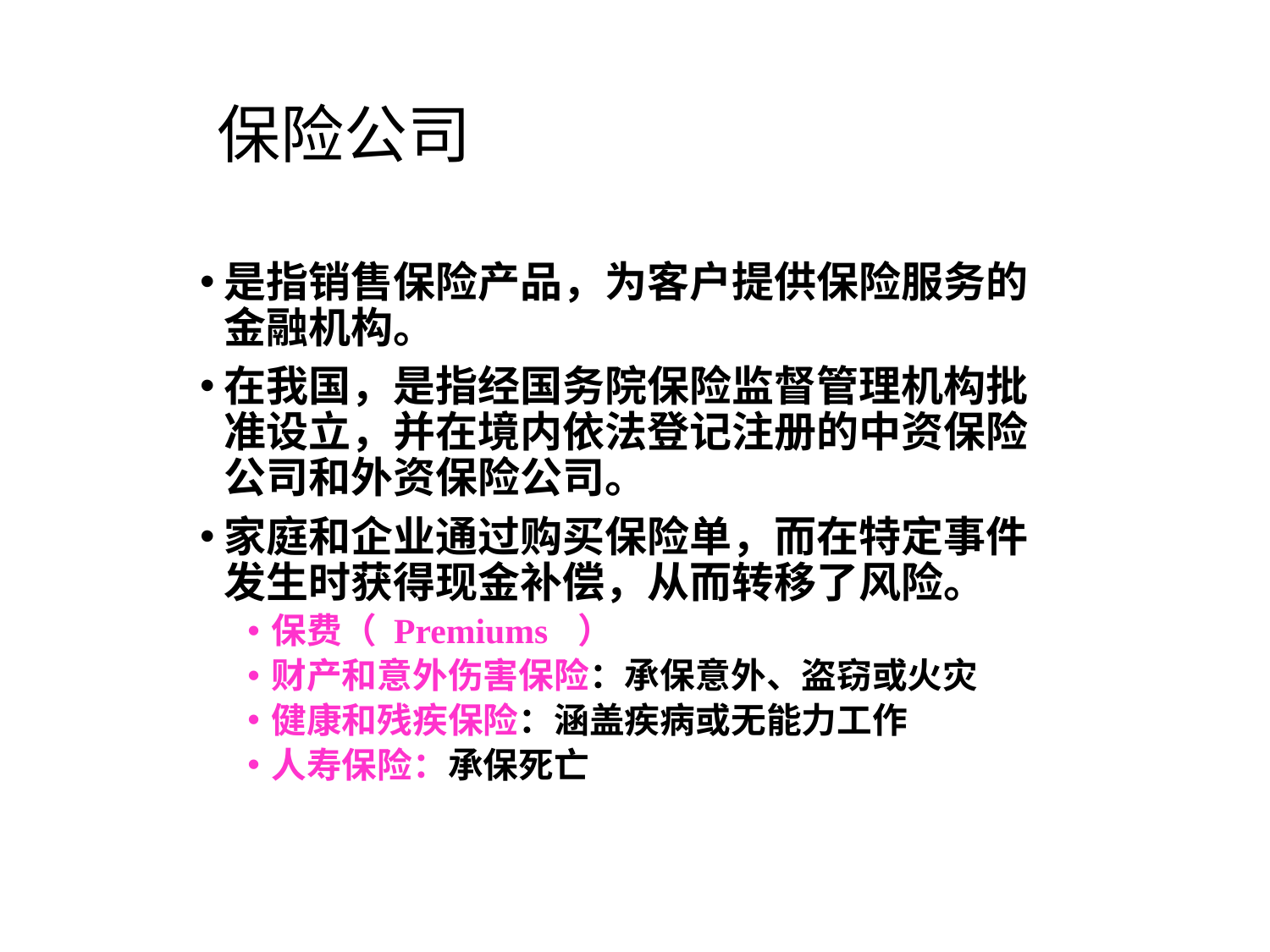

# 保险公司
是指销售保险产品，为客户提供保险服务的金融机构。
在我国，是指经国务院保险监督管理机构批准设立，并在境内依法登记注册的中资保险公司和外资保险公司。
家庭和企业通过购买保险单，而在特定事件发生时获得现金补偿，从而转移了风险。
保费（ Premiums ）
财产和意外伤害保险：承保意外、盗窃或火灾
健康和残疾保险：涵盖疾病或无能力工作
人寿保险：承保死亡